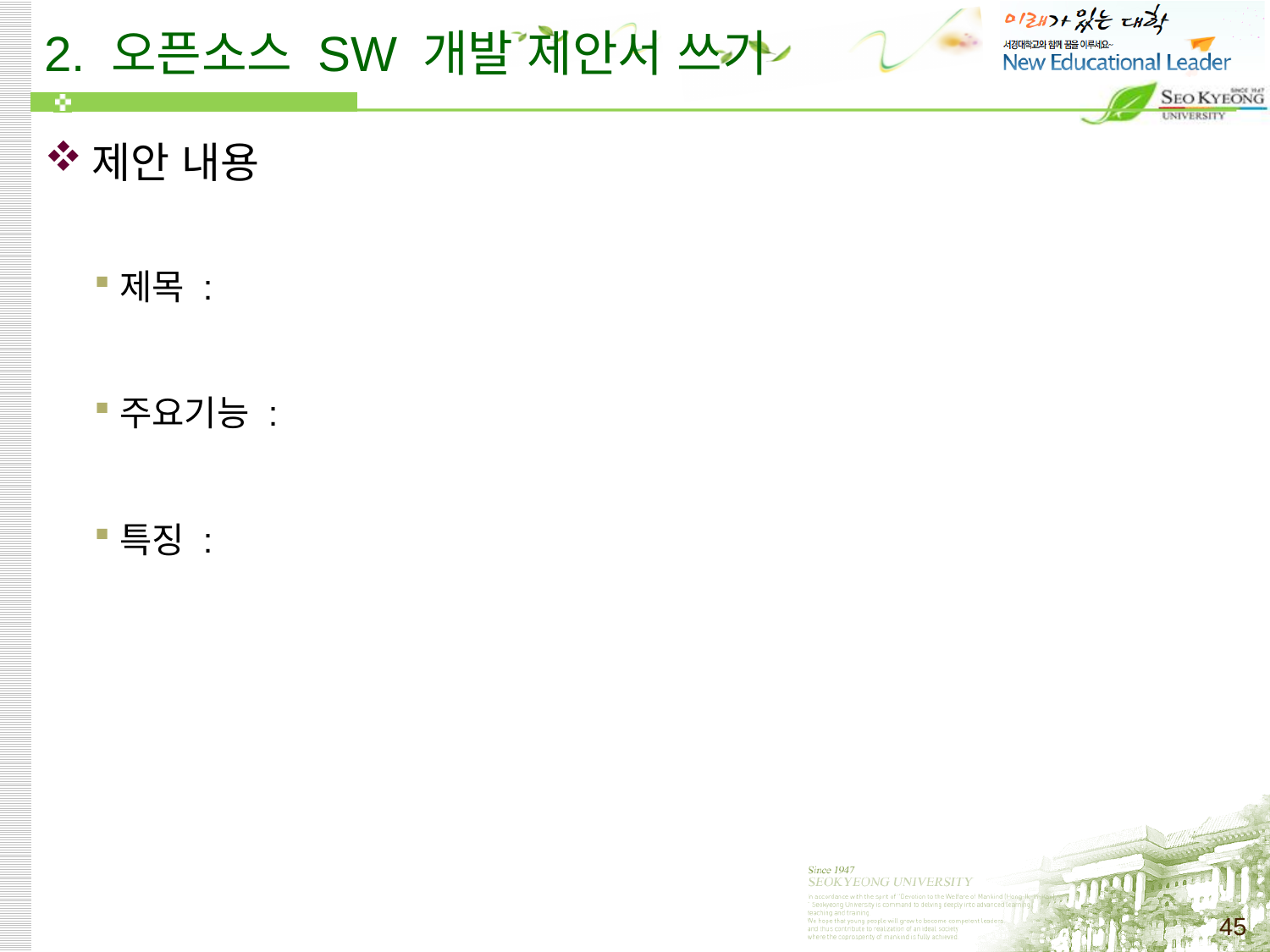

# 2. 오픈소스 SW 개발 제안서 쓰기
제안 내용

제목 :

주요기능 :

특징 :